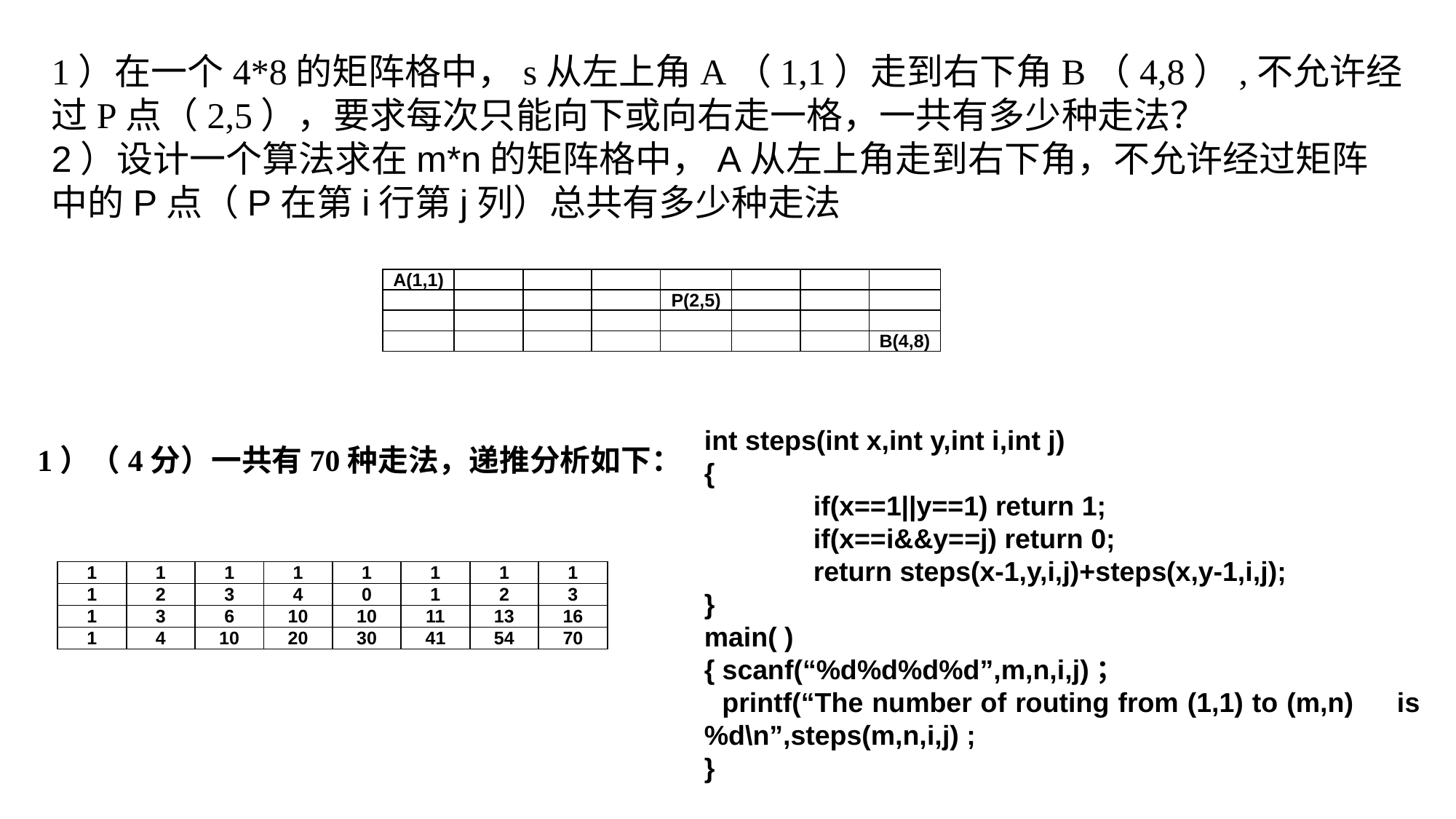

1）在一个4*8的矩阵格中，s从左上角A（1,1）走到右下角B（4,8）,不允许经过P点（2,5），要求每次只能向下或向右走一格，一共有多少种走法？
2）设计一个算法求在m*n的矩阵格中，A从左上角走到右下角，不允许经过矩阵中的P点（P在第i行第j列）总共有多少种走法
| A(1,1) |  |  |  |  |  |  |  |
| --- | --- | --- | --- | --- | --- | --- | --- |
|  |  |  |  | P(2,5) |  |  |  |
|  |  |  |  |  |  |  |  |
|  |  |  |  |  |  |  | B(4,8) |
int steps(int x,int y,int i,int j)
{
	if(x==1||y==1) return 1;
	if(x==i&&y==j) return 0;
	return steps(x-1,y,i,j)+steps(x,y-1,i,j);
}
main( )
{ scanf(“%d%d%d%d”,m,n,i,j)；
printf(“The number of routing from (1,1) to (m,n)     is %d\n”,steps(m,n,i,j) ;
}
1）（4分）一共有70种走法，递推分析如下：
| 1 | 1 | 1 | 1 | 1 | 1 | 1 | 1 |
| --- | --- | --- | --- | --- | --- | --- | --- |
| 1 | 2 | 3 | 4 | 0 | 1 | 2 | 3 |
| 1 | 3 | 6 | 10 | 10 | 11 | 13 | 16 |
| 1 | 4 | 10 | 20 | 30 | 41 | 54 | 70 |